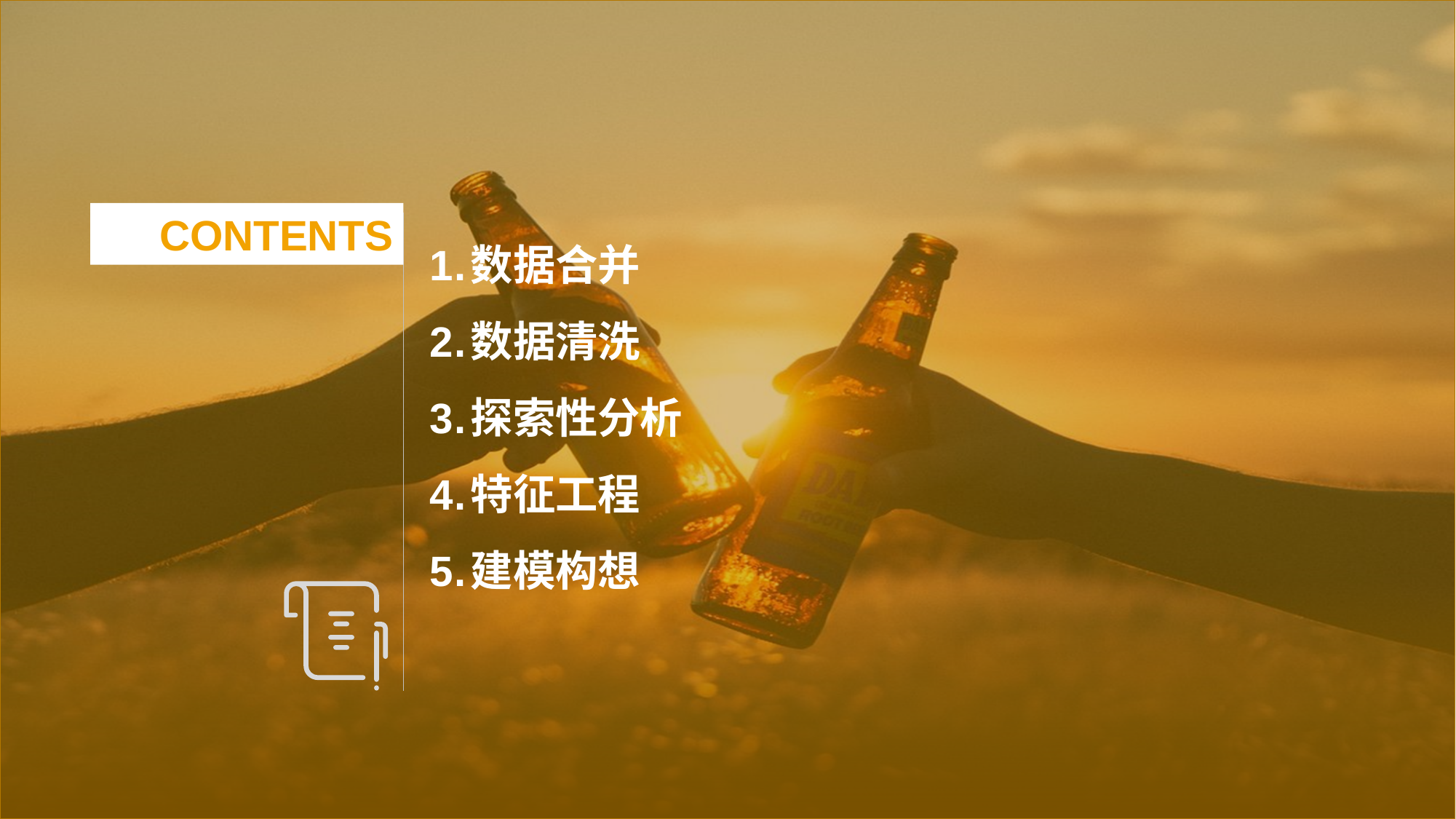

CONTEN TS
数据合并
数据清洗
探索性分析
特征工程
建模构想